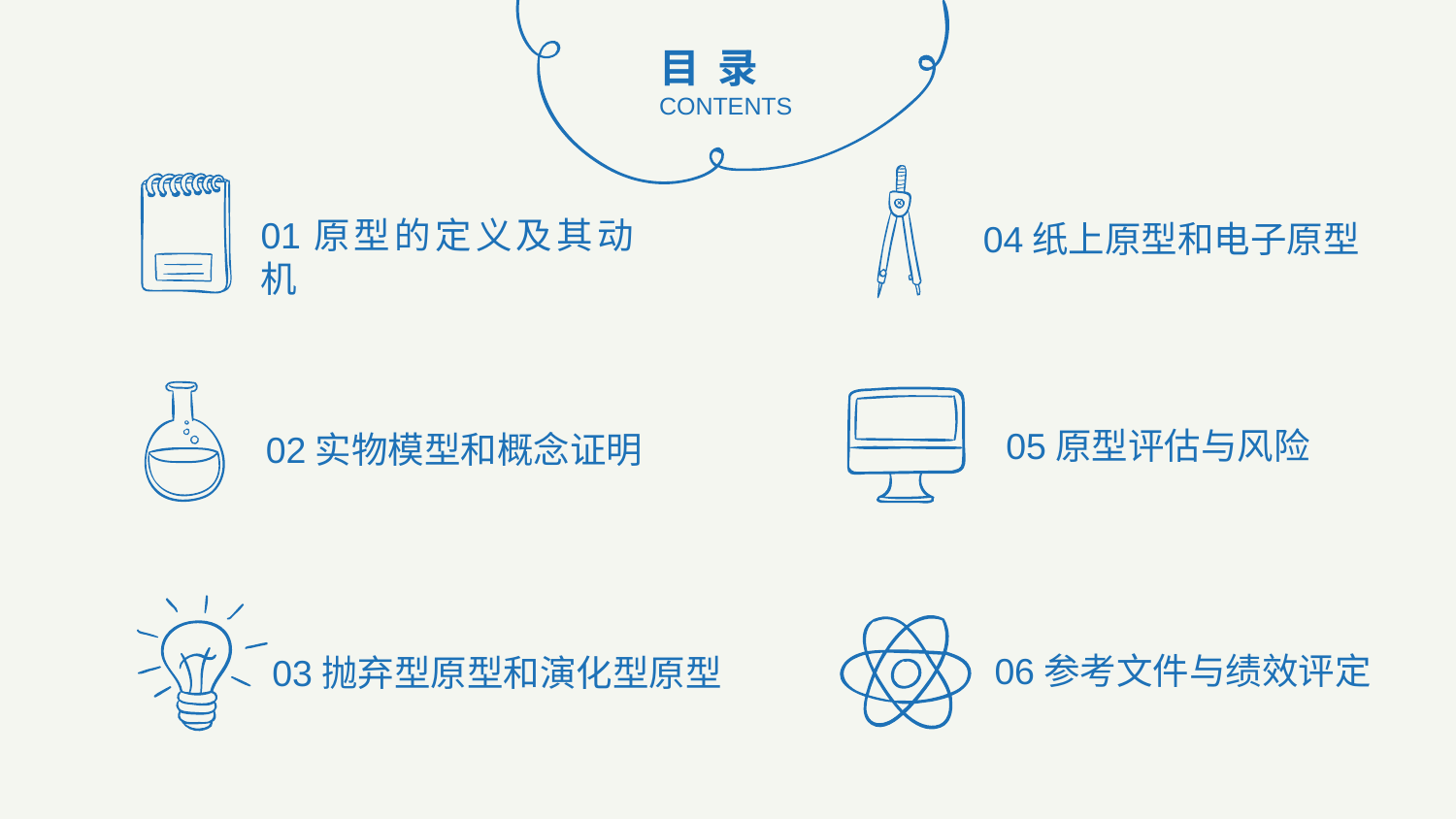

目  录
CONTENTS

01原型的定义及其动机
04纸上原型和电子原型

05原型评估与风险
02实物模型和概念证明

06参考文件与绩效评定
03抛弃型原型和演化型原型